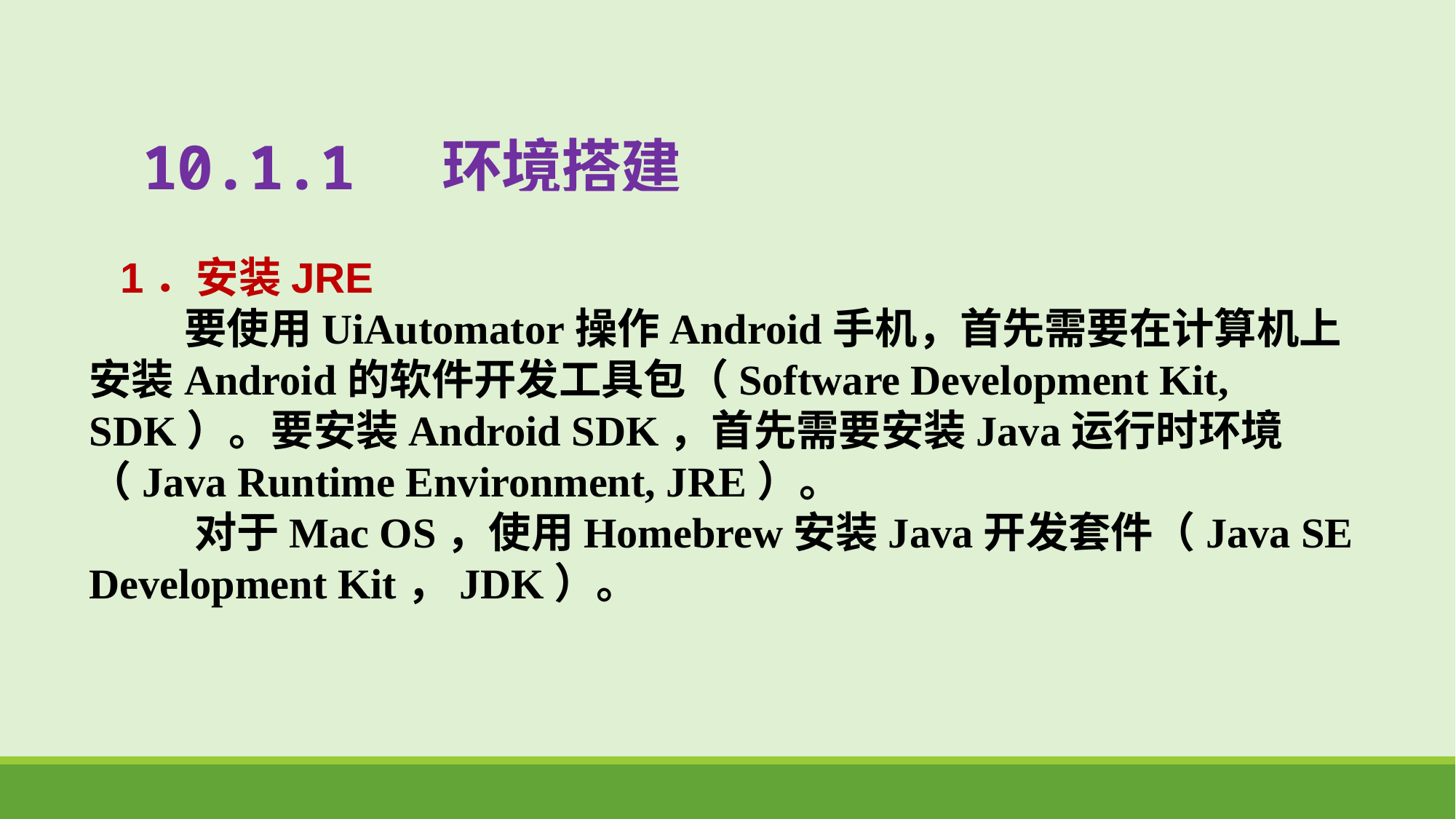

# 10.1.1  环境搭建
1．安装JRE
      要使用UiAutomator操作Android手机，首先需要在计算机上安装Android的软件开发工具包（Software Development Kit, SDK）。要安装Android SDK，首先需要安装Java运行时环境（Java Runtime Environment, JRE）。
       对于Mac OS，使用Homebrew安装Java开发套件（Java SE Development Kit，JDK）。